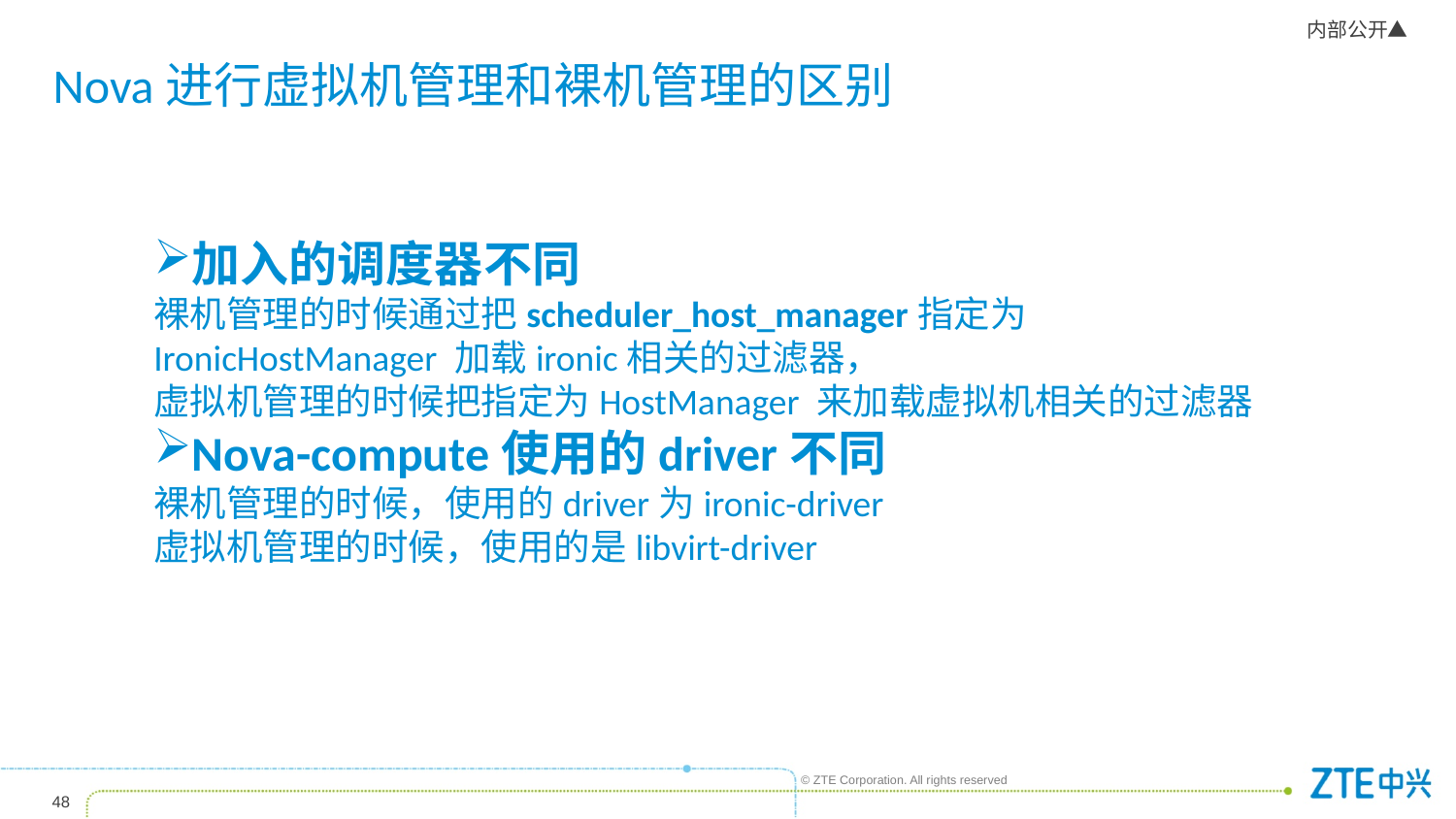

# Nova进行虚拟机管理和裸机管理的区别
加入的调度器不同
裸机管理的时候通过把scheduler_host_manager指定为IronicHostManager 加载ironic相关的过滤器，
虚拟机管理的时候把指定为HostManager 来加载虚拟机相关的过滤器
Nova-compute使用的driver不同
裸机管理的时候，使用的driver为ironic-driver
虚拟机管理的时候，使用的是libvirt-driver